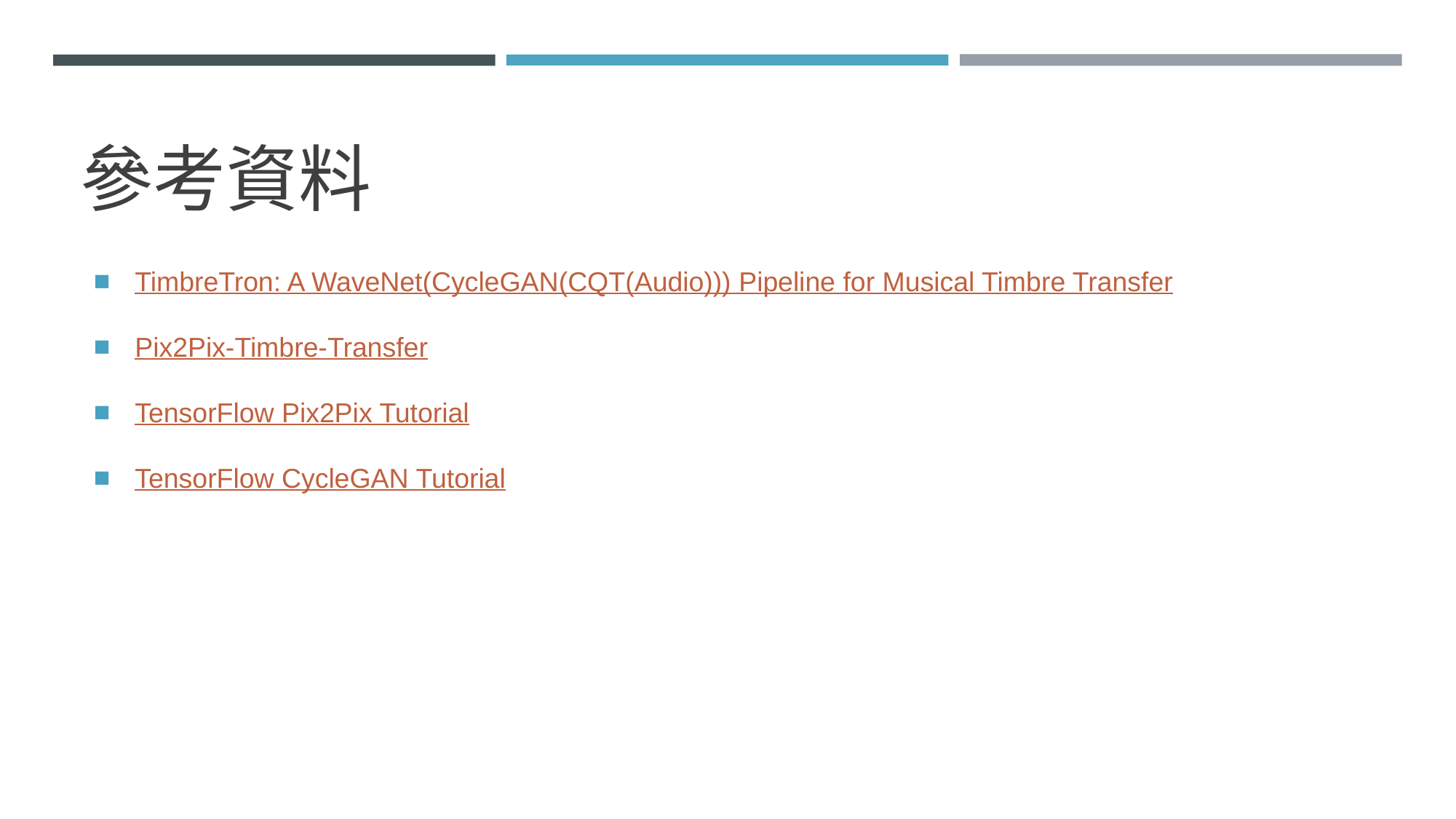

# 參考資料
TimbreTron: A WaveNet(CycleGAN(CQT(Audio))) Pipeline for Musical Timbre Transfer
Pix2Pix-Timbre-Transfer
TensorFlow Pix2Pix Tutorial
TensorFlow CycleGAN Tutorial